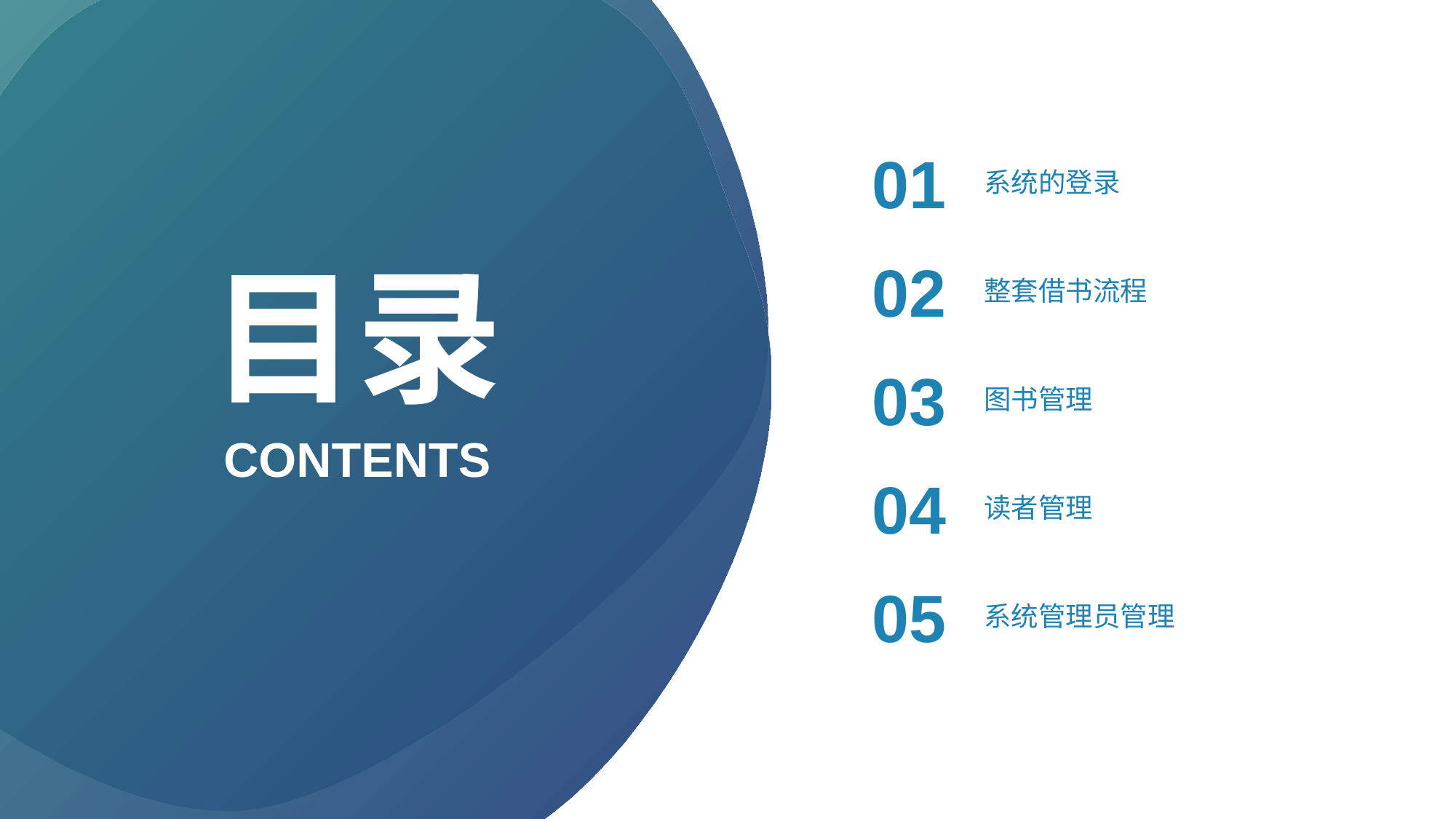

01
系统的登录
目录
02
整套借书流程
03
图书管理
CONTENTS
04
读者管理
05
系统管理员管理